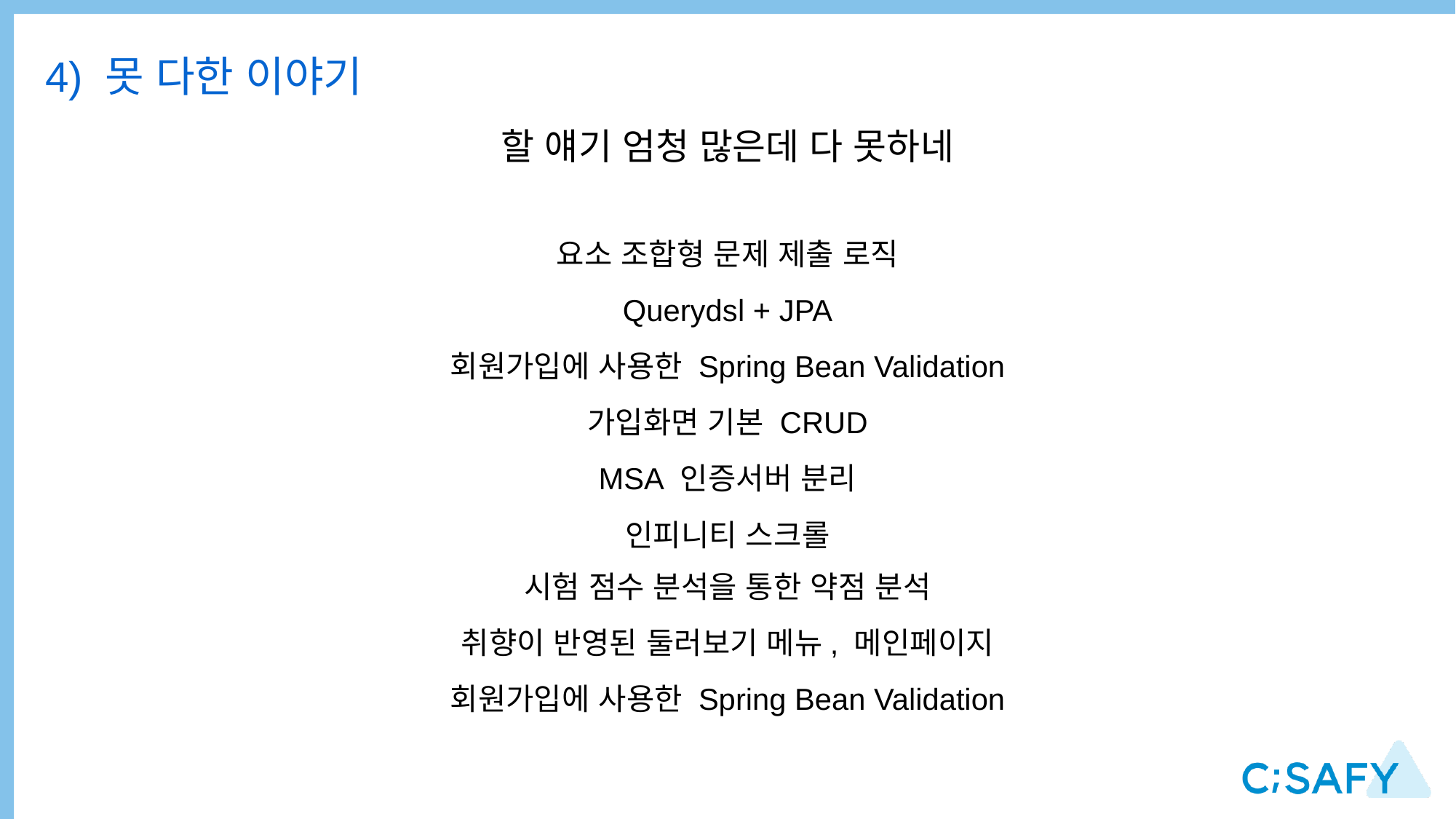

4) 못 다한 이야기
할 얘기 엄청 많은데 다 못하네
요소 조합형 문제 제출 로직
Querydsl + JPA
회원가입에 사용한 Spring Bean Validation
가입화면 기본 CRUD
MSA 인증서버 분리
인피니티 스크롤
시험 점수 분석을 통한 약점 분석
취향이 반영된 둘러보기 메뉴, 메인페이지
회원가입에 사용한 Spring Bean Validation